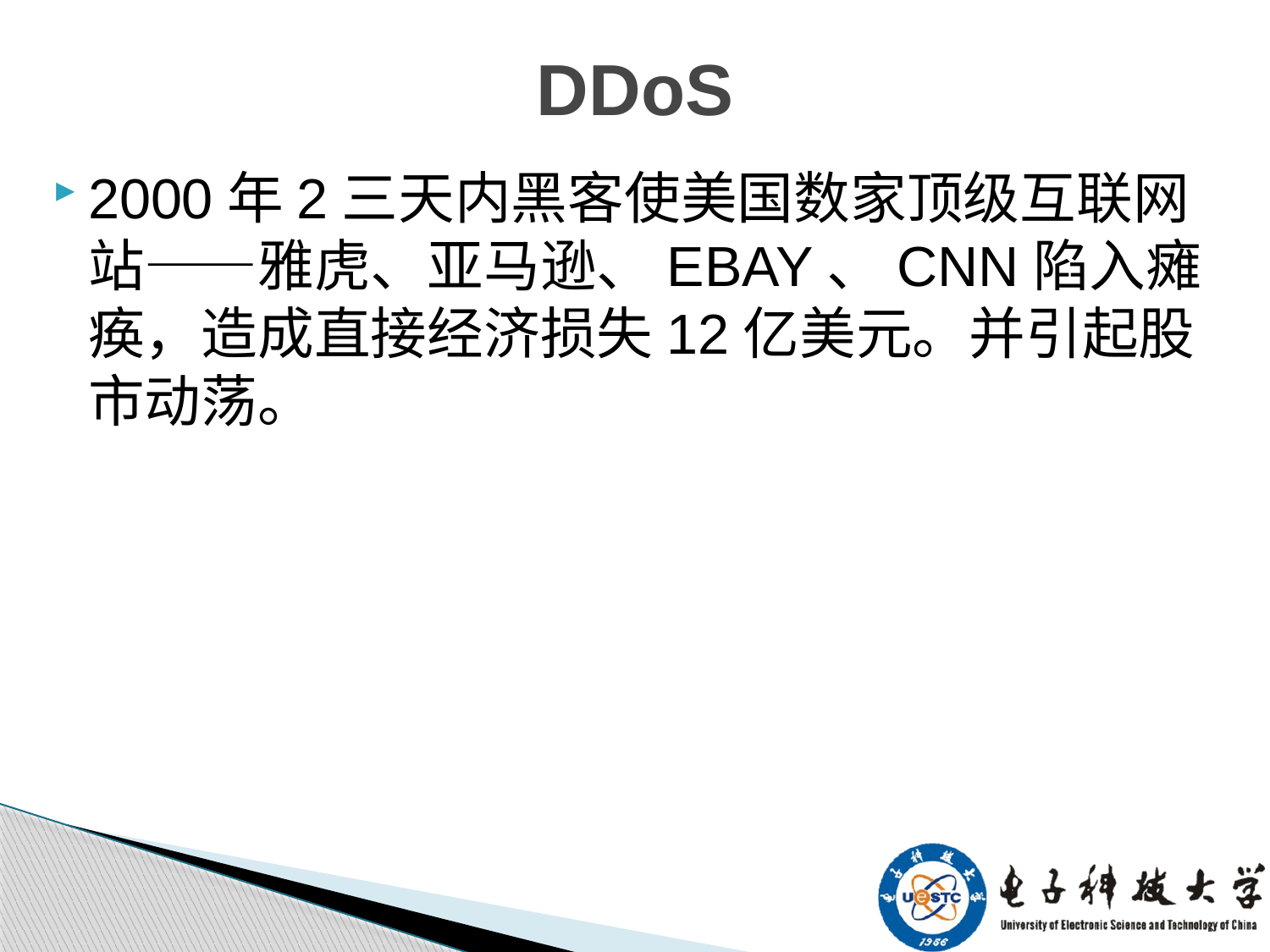

# DDoS
2000年2三天内黑客使美国数家顶级互联网站——雅虎、亚马逊、EBAY、CNN陷入瘫痪，造成直接经济损失12亿美元。并引起股市动荡。